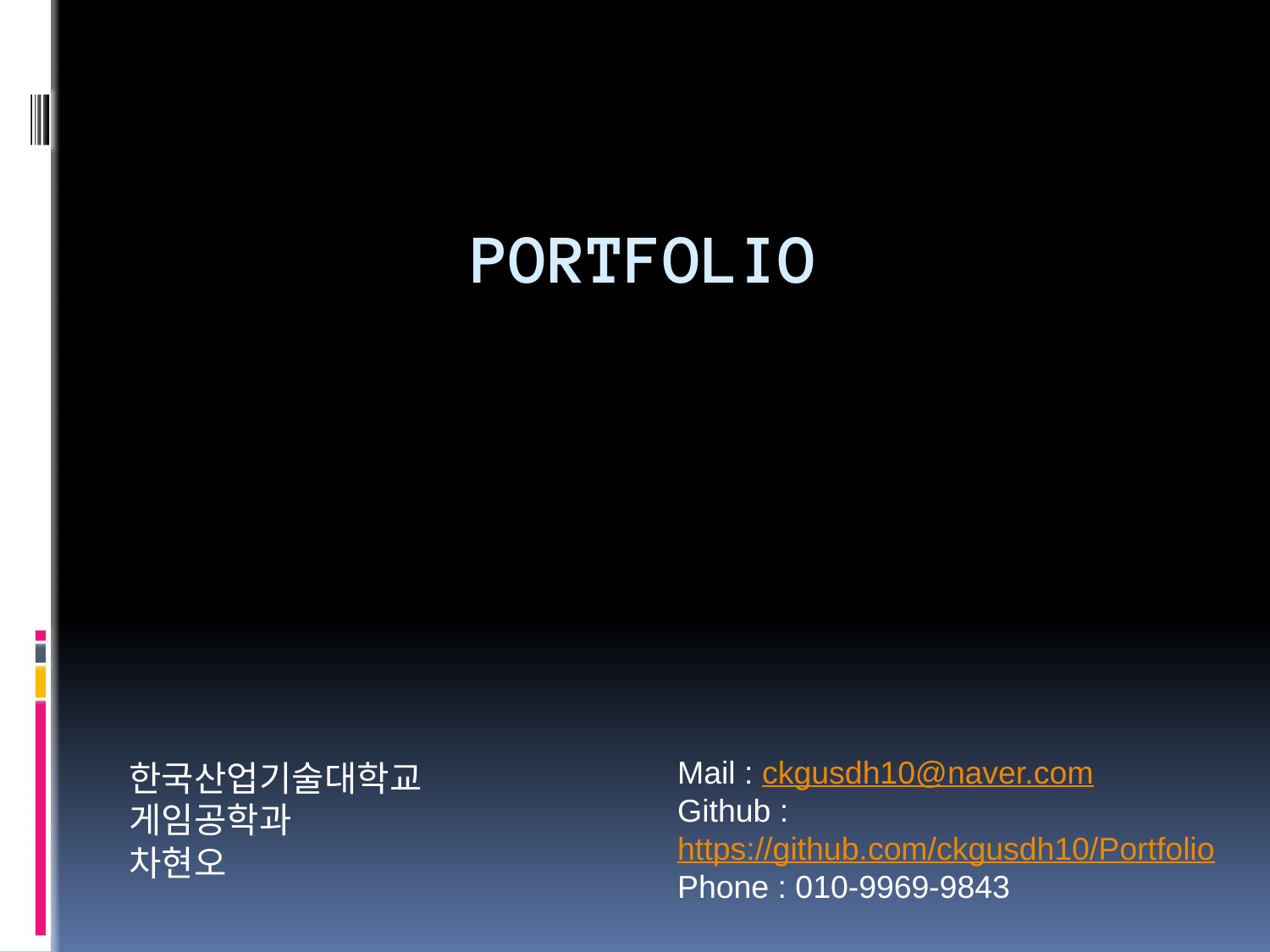

# portfolio
한국산업기술대학교
게임공학과
차현오
Mail : ckgusdh10@naver.com
Github : https://github.com/ckgusdh10/Portfolio
Phone : 010-9969-9843